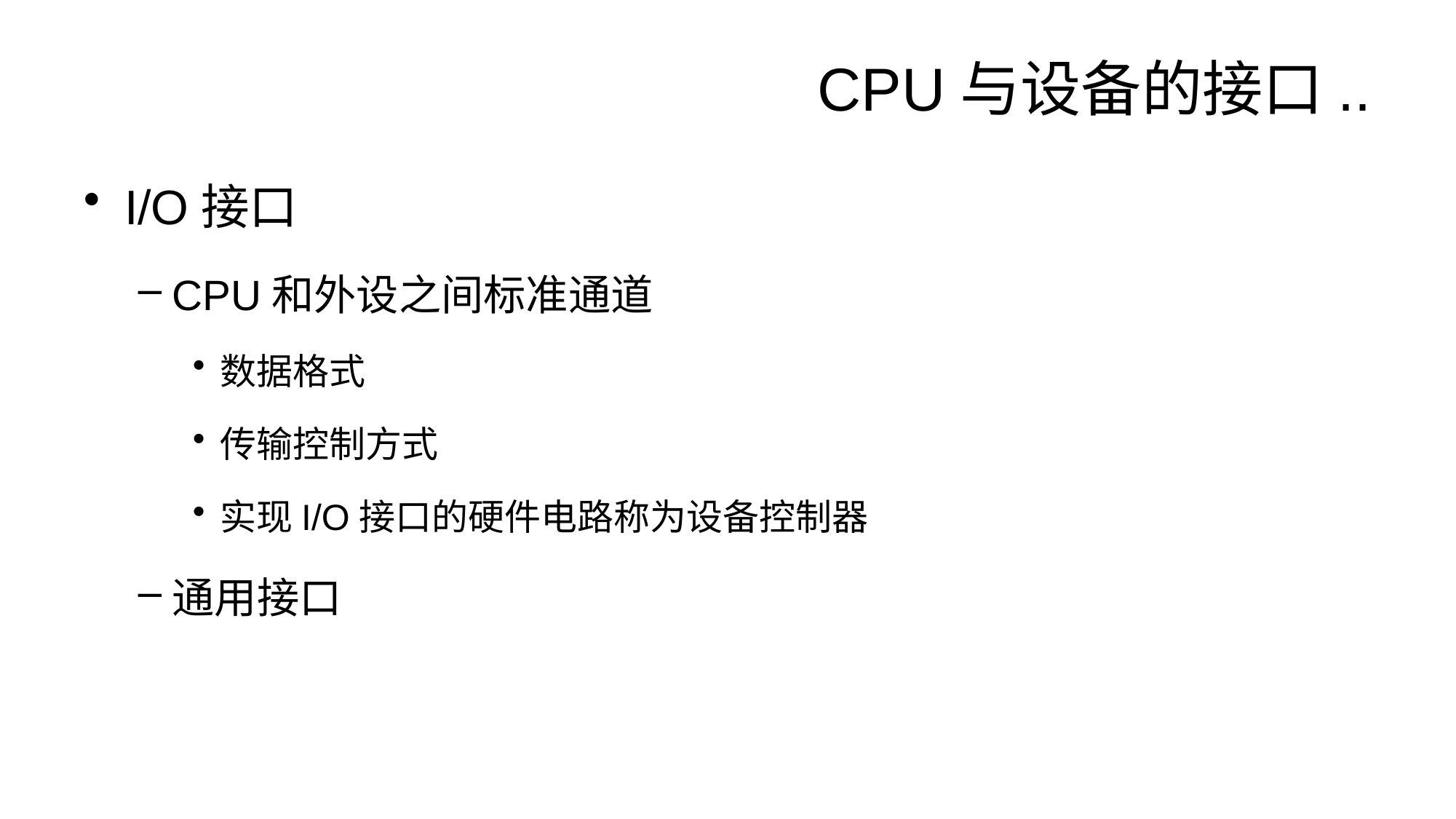

# CPU与设备的接口..
I/O接口
CPU和外设之间标准通道
数据格式
传输控制方式
实现I/O接口的硬件电路称为设备控制器
通用接口